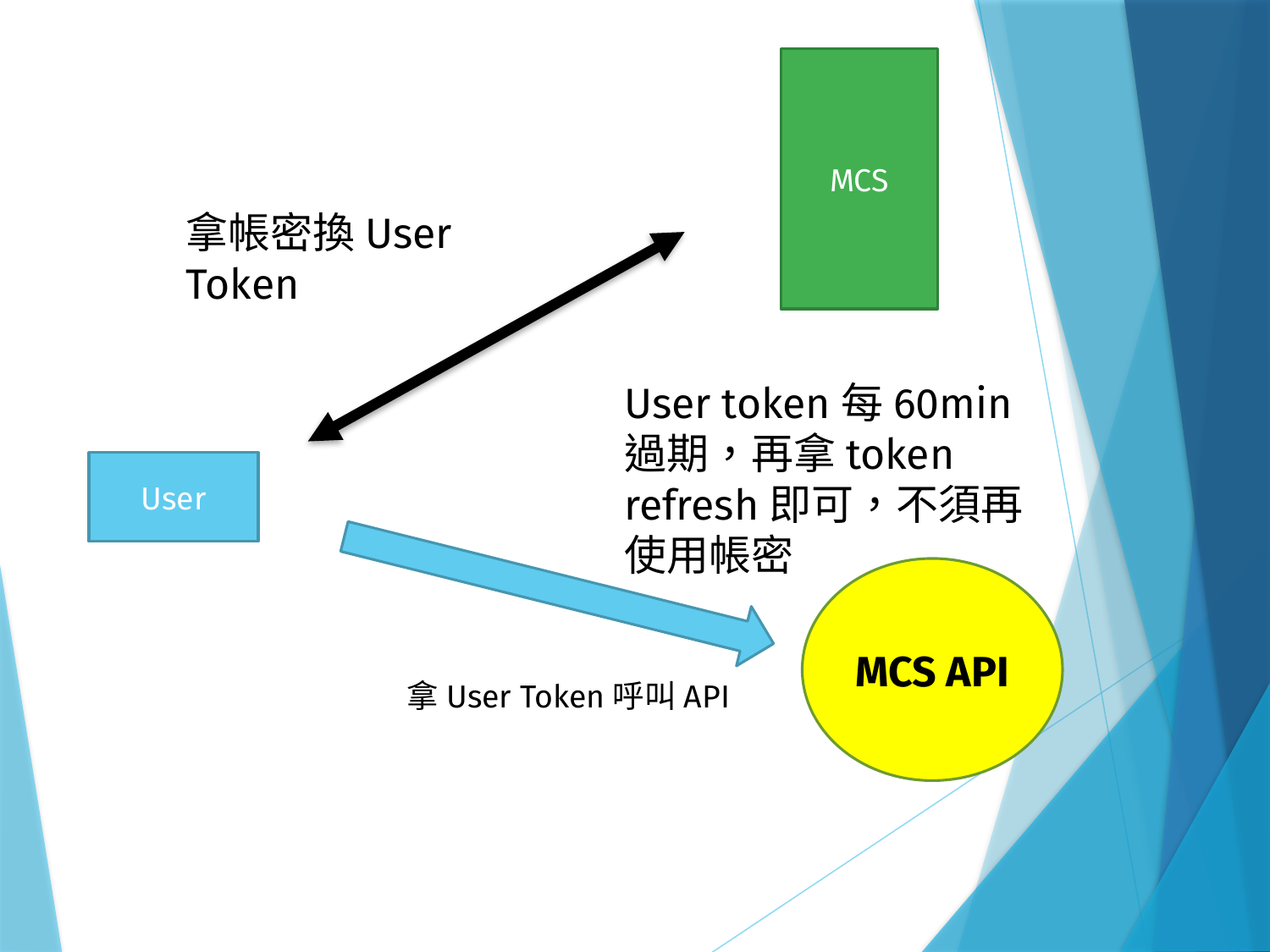

MCS
拿帳密換User Token
User token每60min 過期，再拿token refresh即可，不須再使用帳密
User
MCS API

拿User Token呼叫API